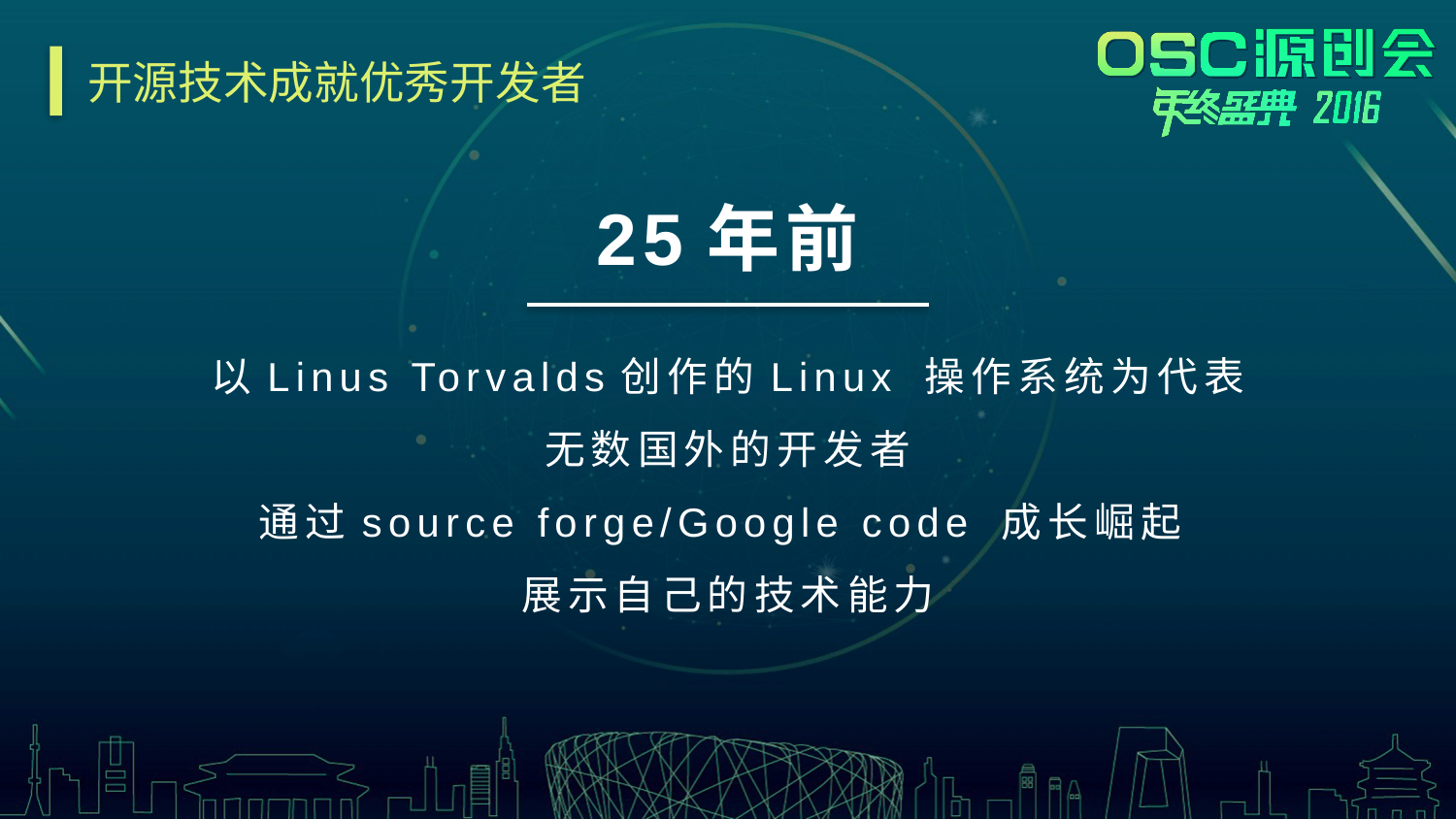

# 开源技术成就优秀开发者
25年前
以Linus Torvalds创作的Linux 操作系统为代表
无数国外的开发者
通过source forge/Google code 成长崛起
展示自己的技术能力